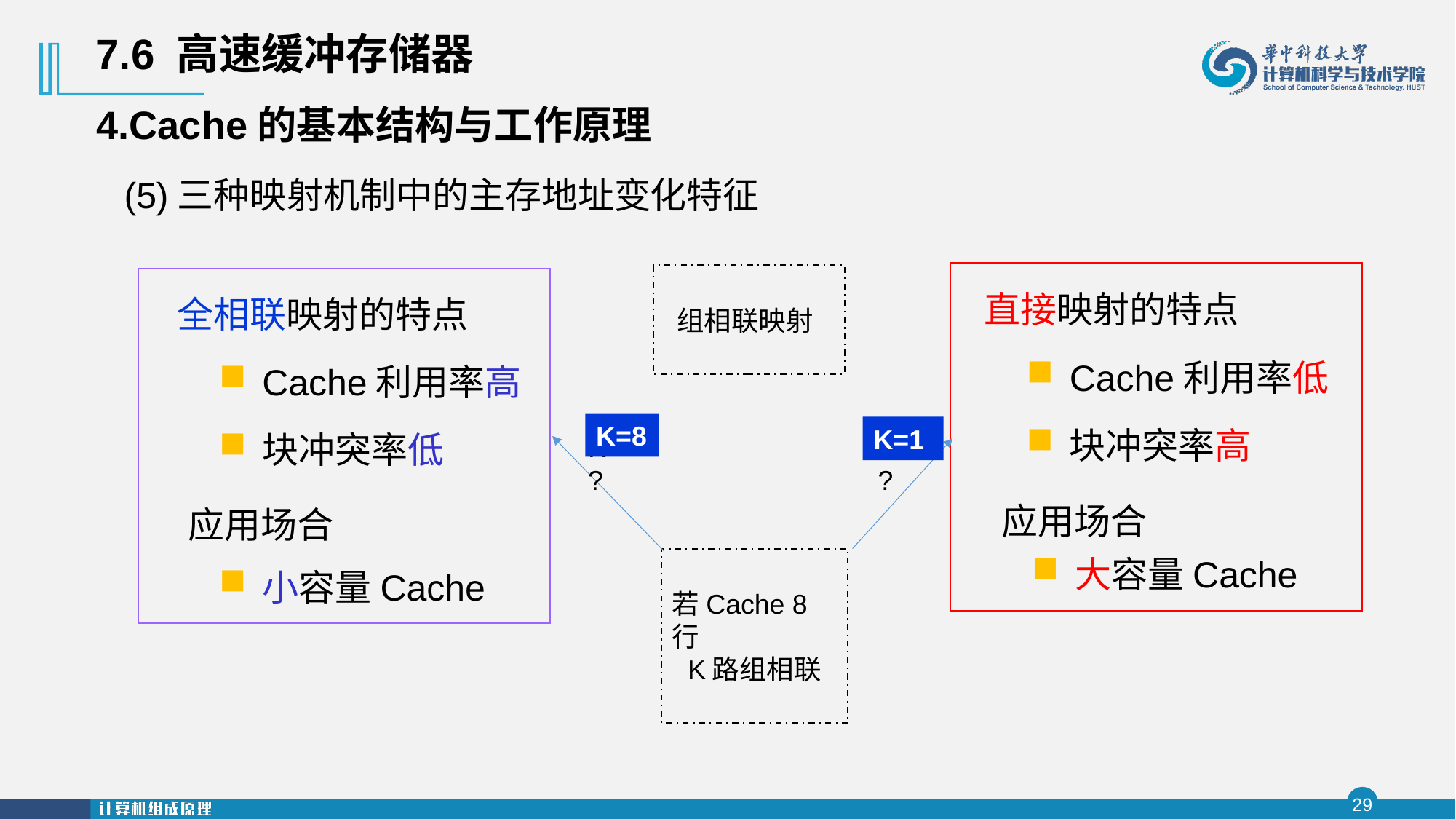

7.6 高速缓冲存储器
4.Cache的基本结构与工作原理
(5)三种映射机制中的主存地址变化特征
直接映射的特点

Cache利用率低
块冲突率高
应用场合
大容量Cache
全相联映射的特点

Cache利用率高
块冲突率低
小容量Cache

 组相联映射

K=8
K=1
K=?
K=?
应用场合

若Cache 8行
  K路组相联